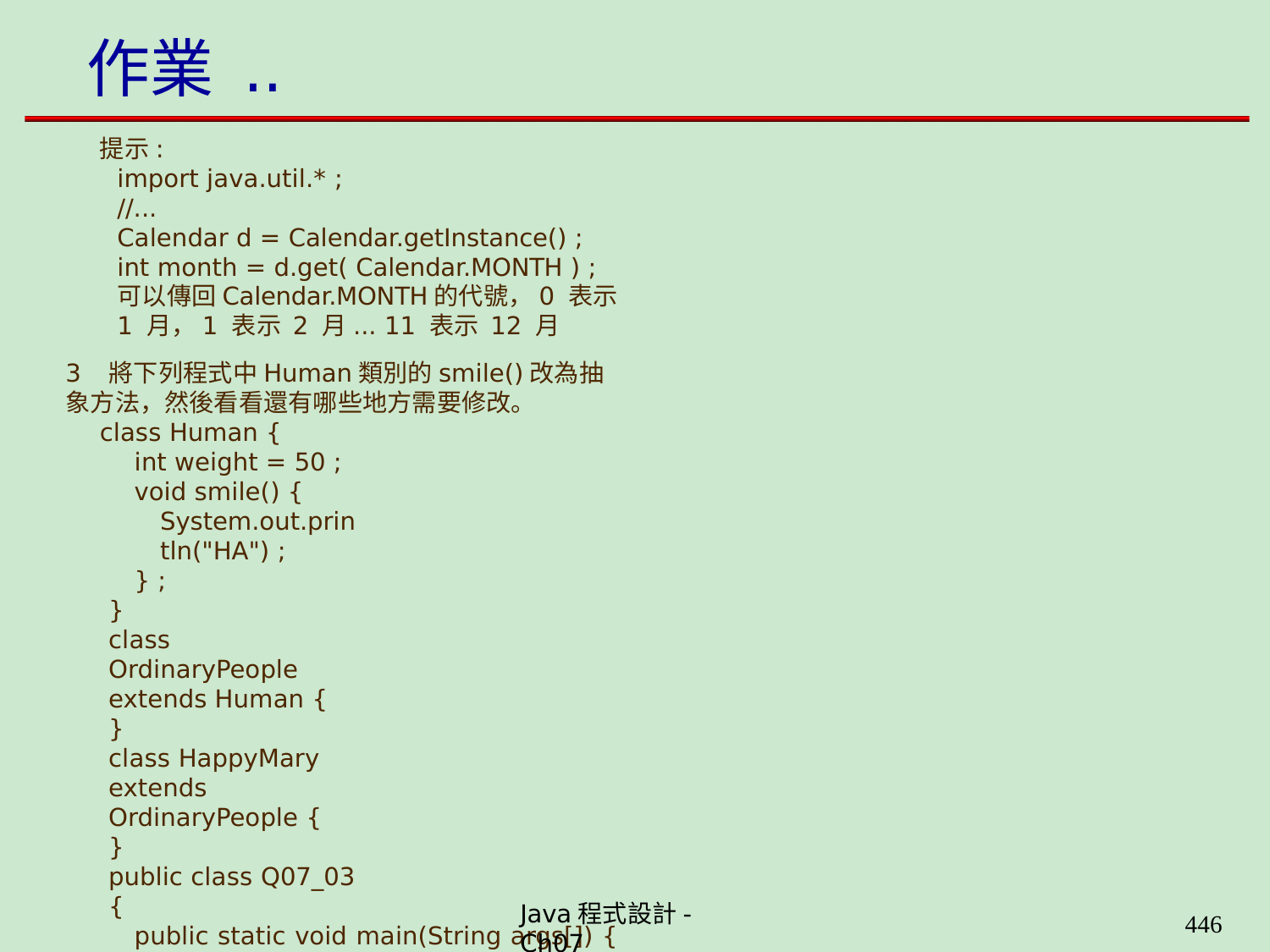

# 作業 ..
提示:
import java.util.* ;
//...
Calendar d = Calendar.getInstance() ;  int month = d.get( Calendar.MONTH ) ;
可以傳回Calendar.MONTH的代號，0 表示 1 月，1 表示 2 月... 11 表示 12 月

3	將下列程式中Human類別的smile()改為抽象方法，然後看看還有哪些地方需要修改。
class Human {
int weight = 50 ;  void smile() {
System.out.println("HA") ;
} ;
}
class OrdinaryPeople extends Human {
}
class HappyMary extends OrdinaryPeople {
}
public class Q07_03 {
public static void main(String args[]) {  HappyMary hm = new HappyMary() ;  hm.smile() ;
}
}
Java程式設計-Ch07
446